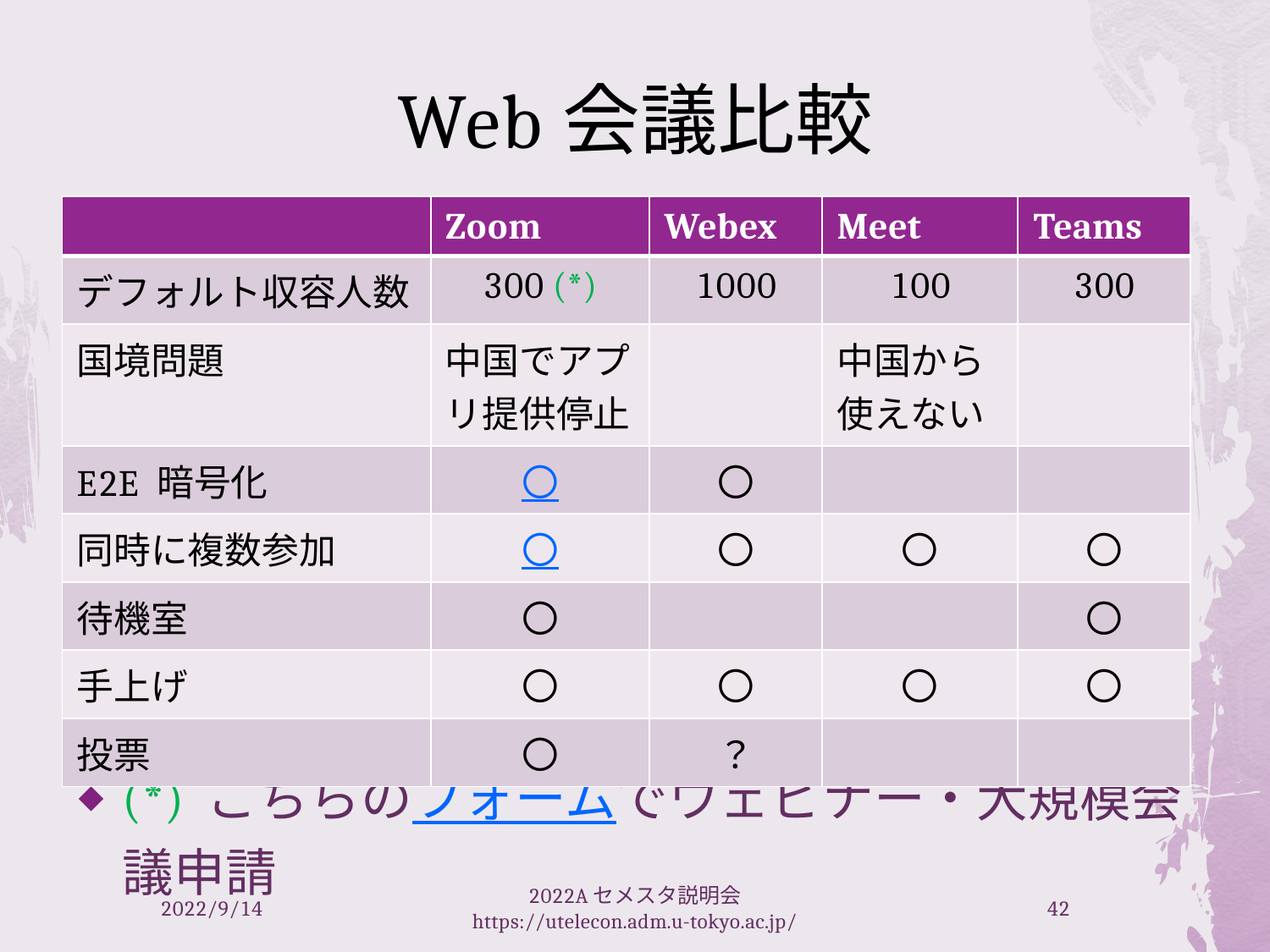

# Web会議比較
|  | Zoom | Webex | Meet | Teams |
| --- | --- | --- | --- | --- |
| デフォルト収容人数 | 300 (\*) | 1000 | 100 | 300 |
| 国境問題 | 中国でアプリ提供停止 |  | 中国から使えない |  |
| E2E 暗号化 | 〇 | 〇 |  |  |
| 同時に複数参加 | 〇 | 〇 | 〇 | 〇 |
| 待機室 | 〇 |  |  | 〇 |
| 手上げ | 〇 | 〇 | 〇 | 〇 |
| 投票 | 〇 | ？ |  |  |

(*) こちらのフォームでウェビナー・大規模会議申請
2022/9/14
2022Aセメスタ説明会 https://utelecon.adm.u-tokyo.ac.jp/
42